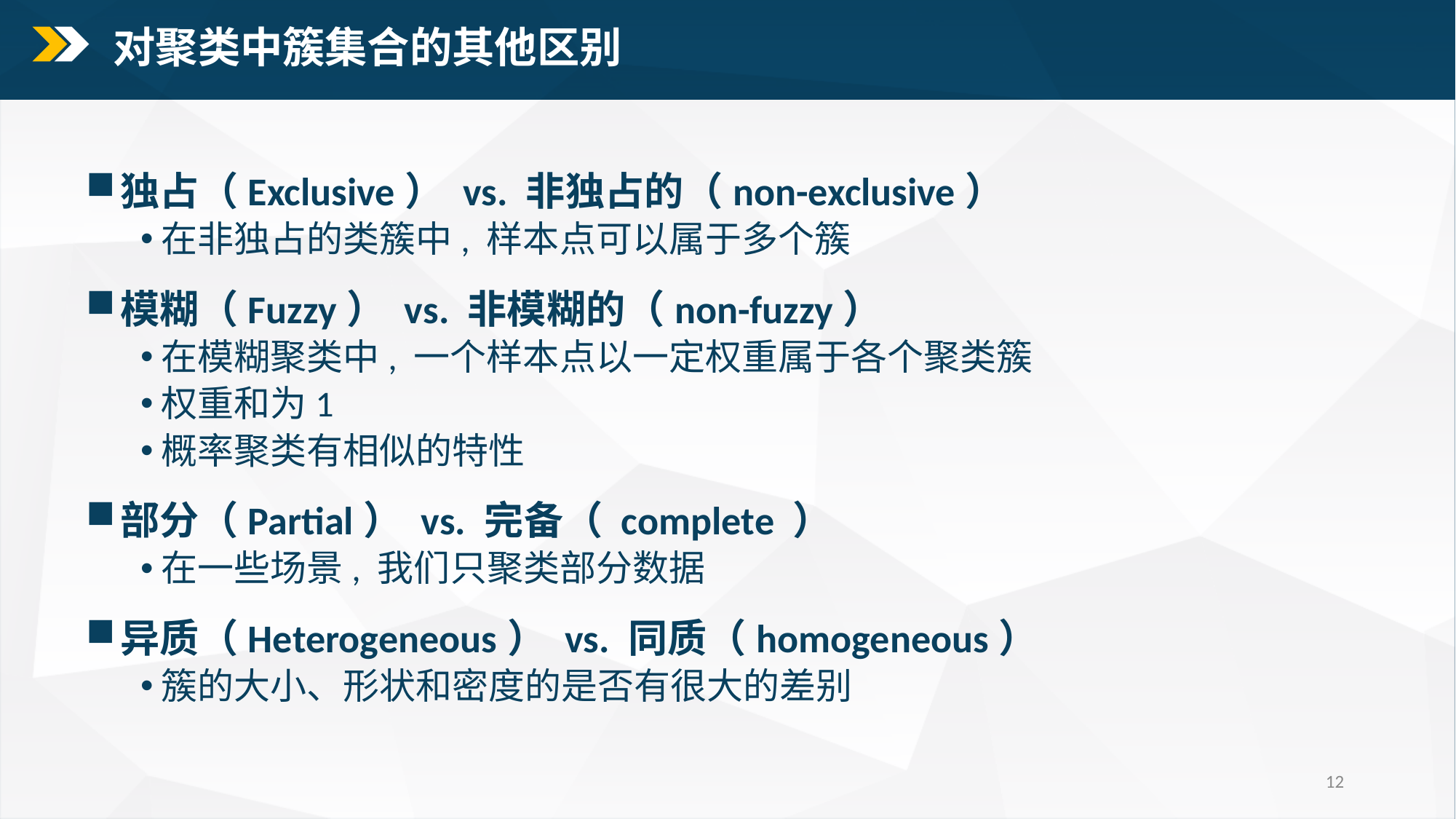

对聚类中簇集合的其他区别
独占（Exclusive） vs. 非独占的（non-exclusive）
在非独占的类簇中, 样本点可以属于多个簇
模糊（Fuzzy） vs. 非模糊的（non-fuzzy）
在模糊聚类中, 一个样本点以一定权重属于各个聚类簇
权重和为1
概率聚类有相似的特性
部分（Partial） vs. 完备（ complete ）
在一些场景, 我们只聚类部分数据
异质（Heterogeneous） vs. 同质（homogeneous）
簇的大小、形状和密度的是否有很大的差别
12